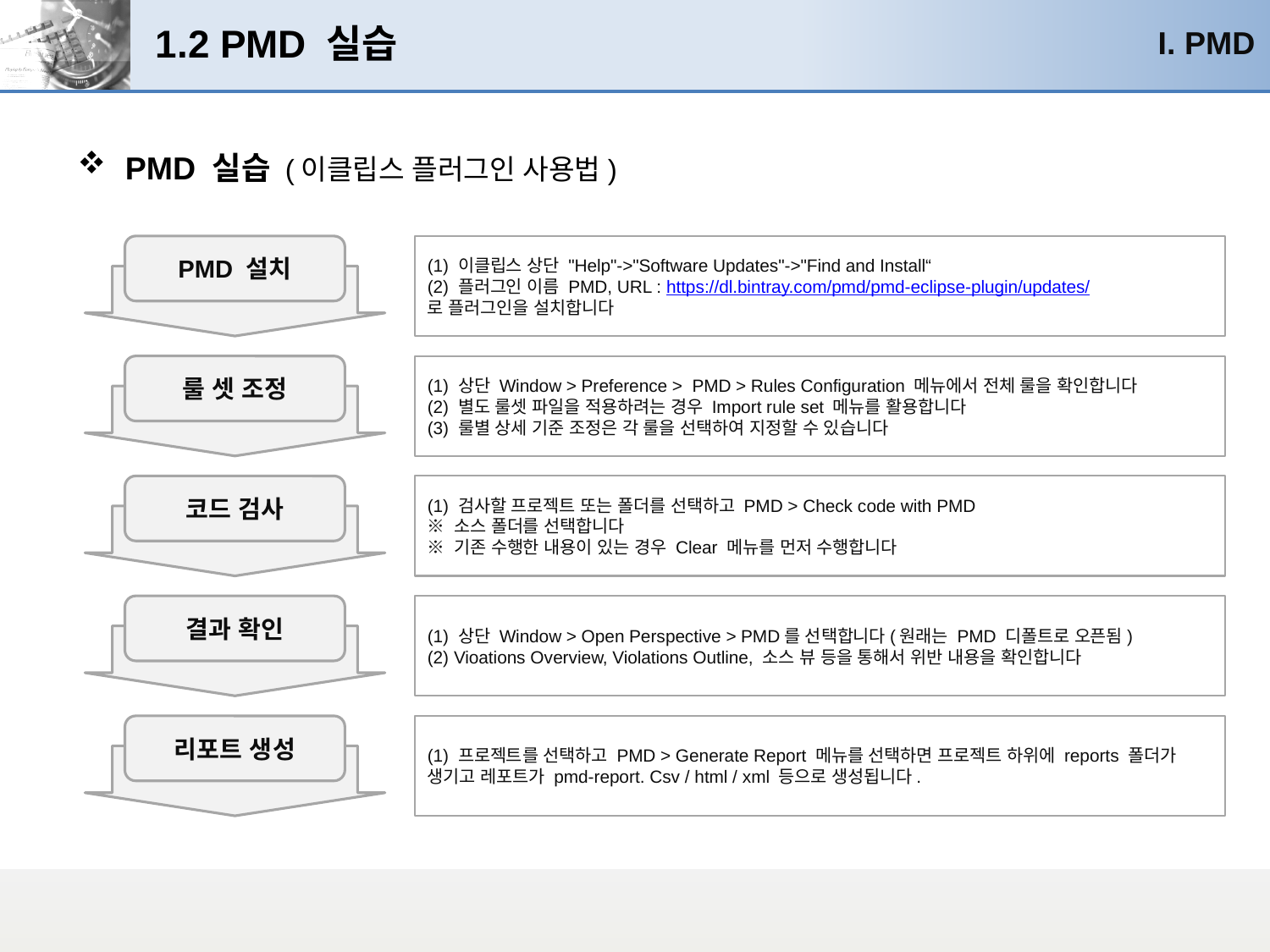

# 1.2 PMD 실습
I. PMD
PMD 실습 (이클립스 플러그인 사용법)
PMD 설치
(1) 이클립스 상단 "Help"->"Software Updates"->"Find and Install“
(2) 플러그인 이름 PMD, URL : https://dl.bintray.com/pmd/pmd-eclipse-plugin/updates/
로 플러그인을 설치합니다

룰 셋 조정
(1) 상단 Window > Preference >  PMD > Rules Configuration 메뉴에서 전체 룰을 확인합니다
(2) 별도 룰셋 파일을 적용하려는 경우 Import rule set 메뉴를 활용합니다
(3) 룰별 상세 기준 조정은 각 룰을 선택하여 지정할 수 있습니다

코드 검사
(1) 검사할 프로젝트 또는 폴더를 선택하고 PMD > Check code with PMD
※ 소스 폴더를 선택합니다
※ 기존 수행한 내용이 있는 경우 Clear 메뉴를 먼저 수행합니다

결과 확인
(1) 상단 Window > Open Perspective > PMD를 선택합니다(원래는 PMD 디폴트로 오픈됨)
(2) Vioations Overview, Violations Outline, 소스 뷰 등을 통해서 위반 내용을 확인합니다

리포트 생성
(1) 프로젝트를 선택하고 PMD > Generate Report 메뉴를 선택하면 프로젝트 하위에 reports 폴더가 생기고 레포트가 pmd-report. Csv / html / xml 등으로 생성됩니다.